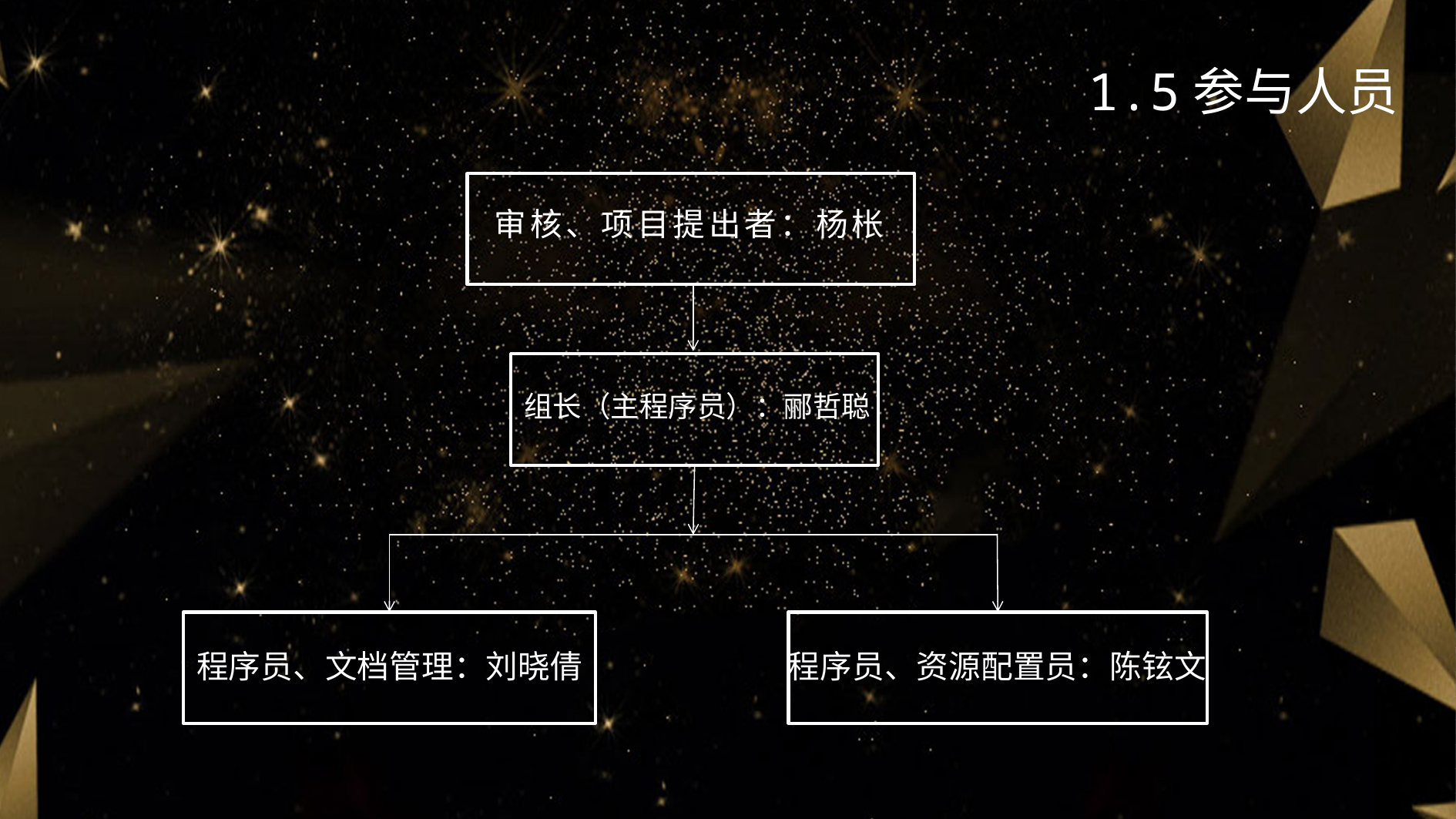

1.5参与人员

审核、项目提出者：杨枨

组长（主程序员）：郦哲聪

程序员、文档管理：刘晓倩
程序员、资源配置员：陈铉文